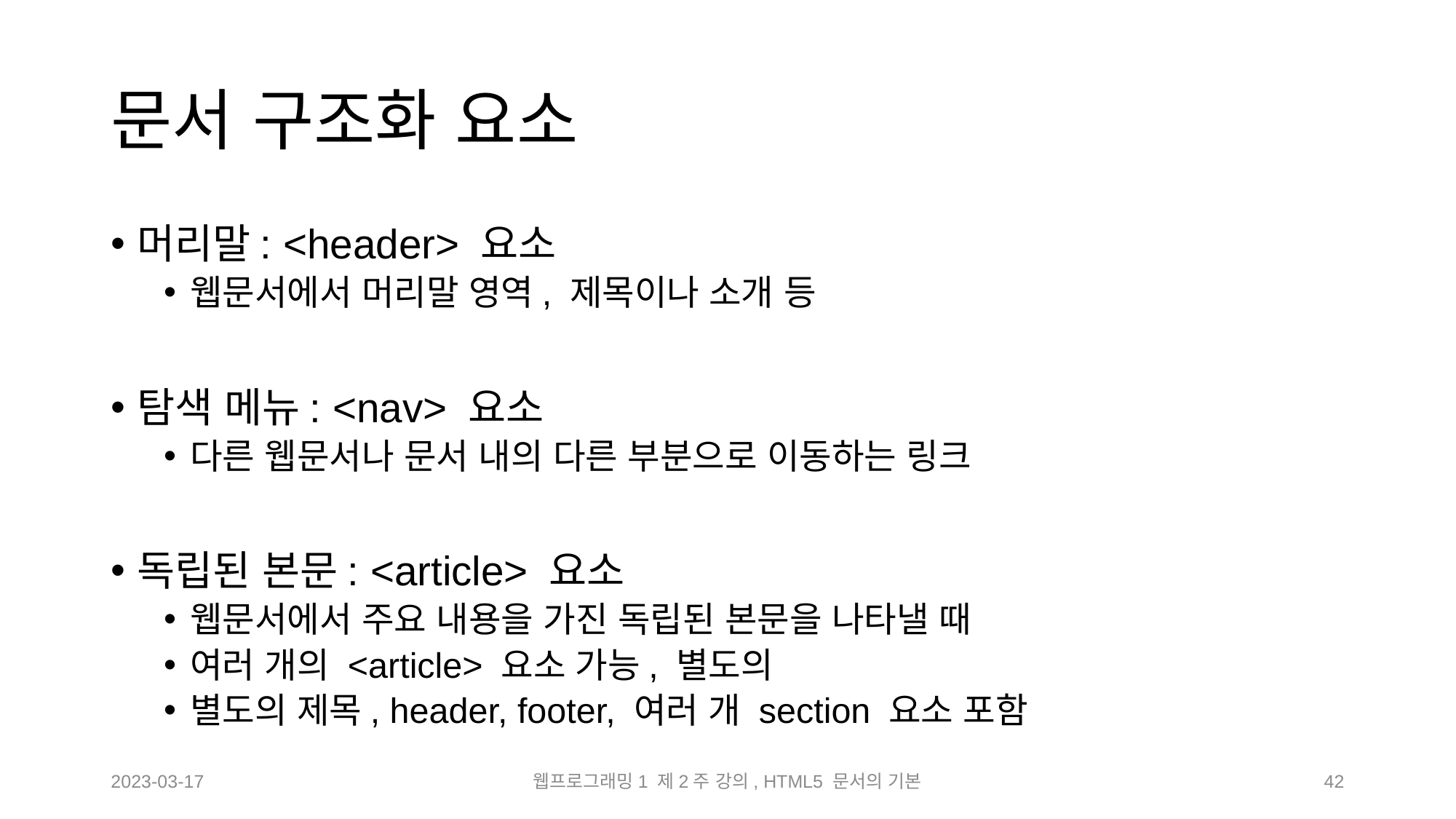

# 문서 구조화 요소
머리말: <header> 요소
웹문서에서 머리말 영역, 제목이나 소개 등

탐색 메뉴: <nav> 요소
다른 웹문서나 문서 내의 다른 부분으로 이동하는 링크

독립된 본문: <article> 요소
웹문서에서 주요 내용을 가진 독립된 본문을 나타낼 때
여러 개의 <article> 요소 가능, 별도의
별도의 제목, header, footer, 여러 개 section 요소 포함
2023-03-17
웹프로그래밍1 제2주 강의, HTML5 문서의 기본
42